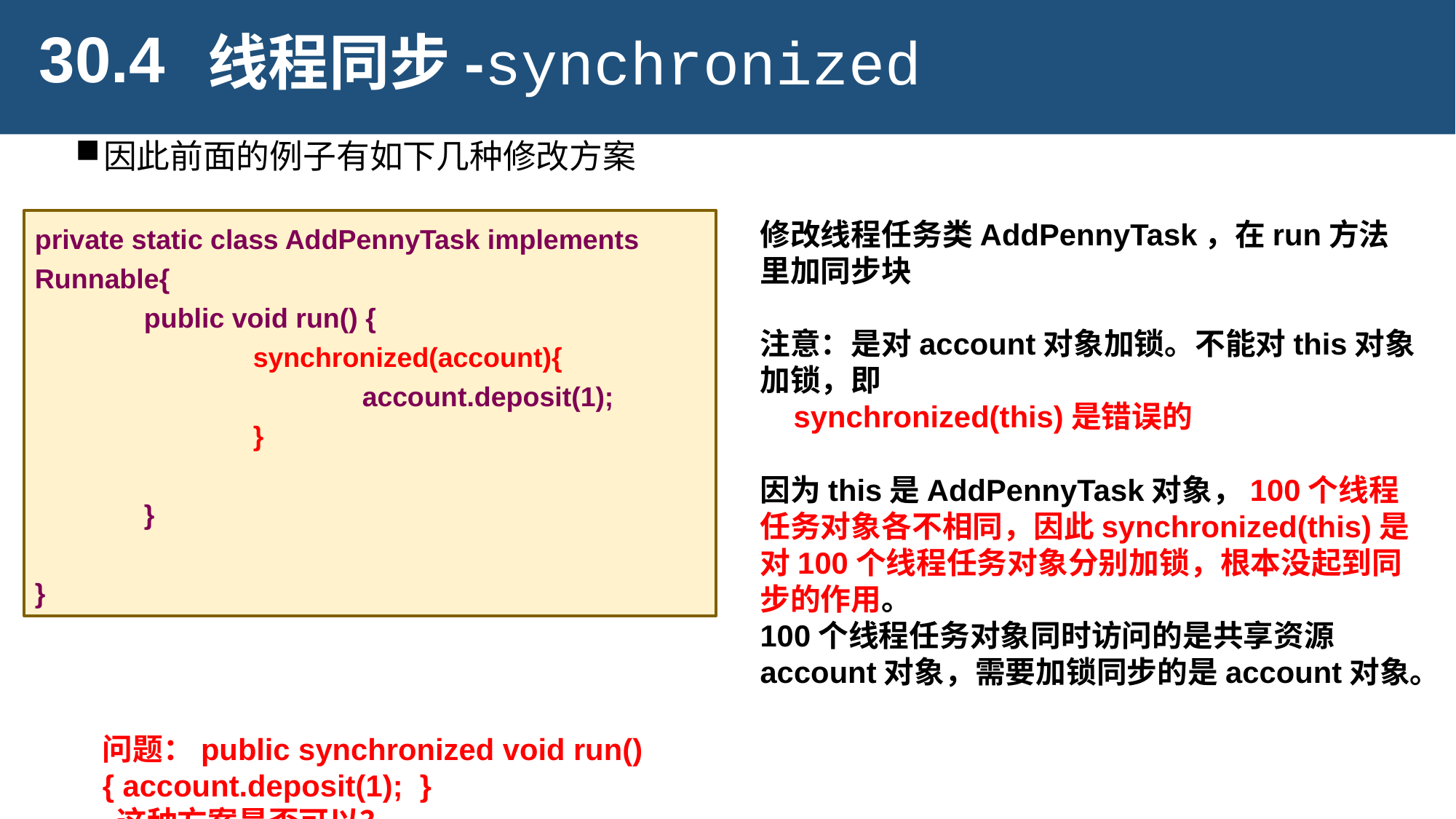

30.4
线程同步-synchronized
因此前面的例子有如下几种修改方案
private static class AddPennyTask implements Runnable{
	public void run() {
		synchronized(account){
			account.deposit(1);
		}

	}

}

修改线程任务类AddPennyTask，在run方法里加同步块

注意：是对account对象加锁。不能对this对象加锁，即
    synchronized(this)是错误的

因为this是AddPennyTask对象，100个线程任务对象各不相同，因此synchronized(this)是对100个线程任务对象分别加锁，根本没起到同步的作用。
100个线程任务对象同时访问的是共享资源account对象，需要加锁同步的是account对象。
问题：public synchronized void run() { account.deposit(1);  }
 这种方案是否可以？